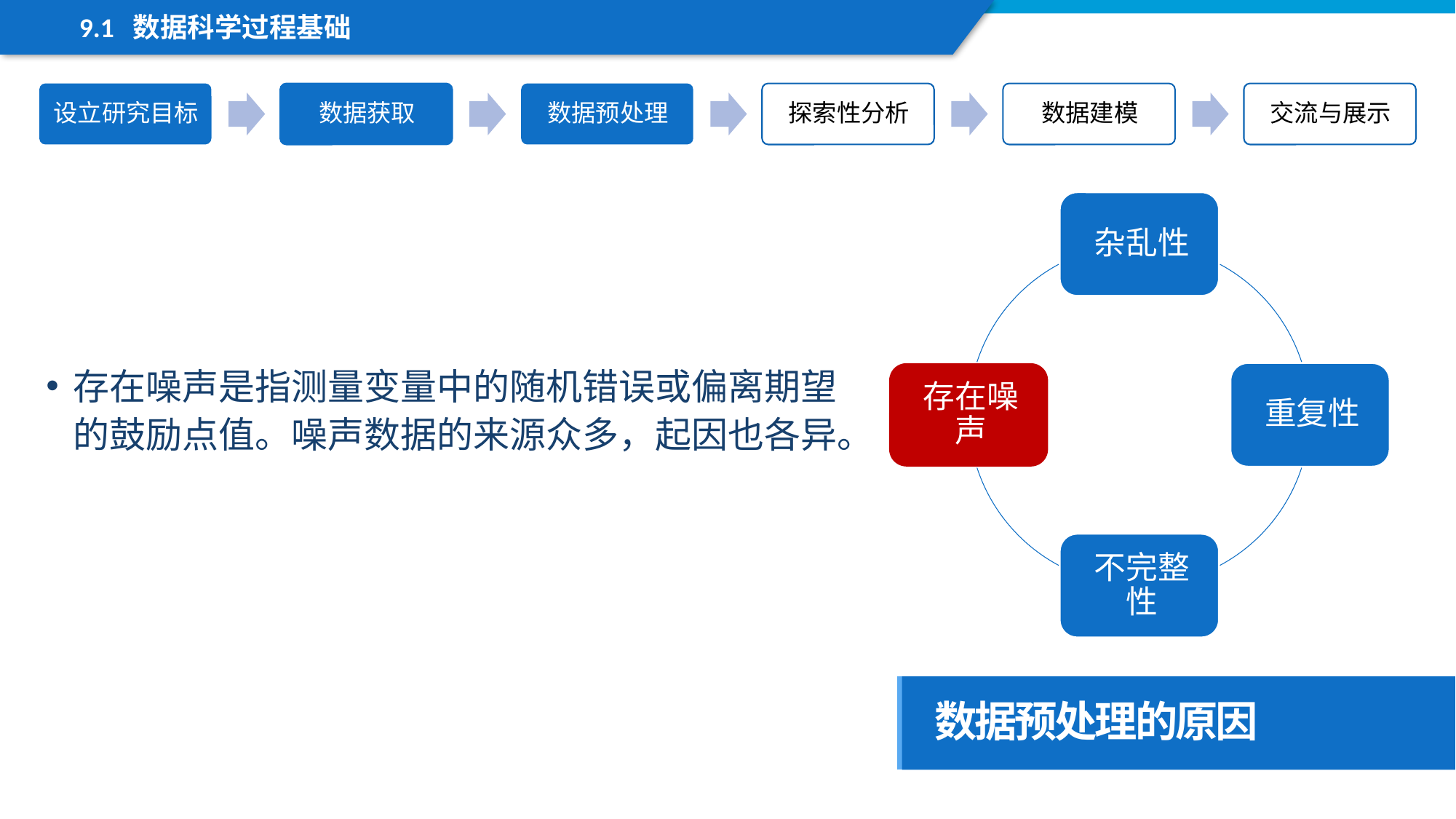

9.1  数据科学过程基础
设立研究目标

数据获取

数据预处理

探索性分析

数据建模

交流与展示
杂乱性
重复性
不完整性
存在噪声
存在噪声是指测量变量中的随机错误或偏离期望的鼓励点值。噪声数据的来源众多，起因也各异。

数据预处理的原因